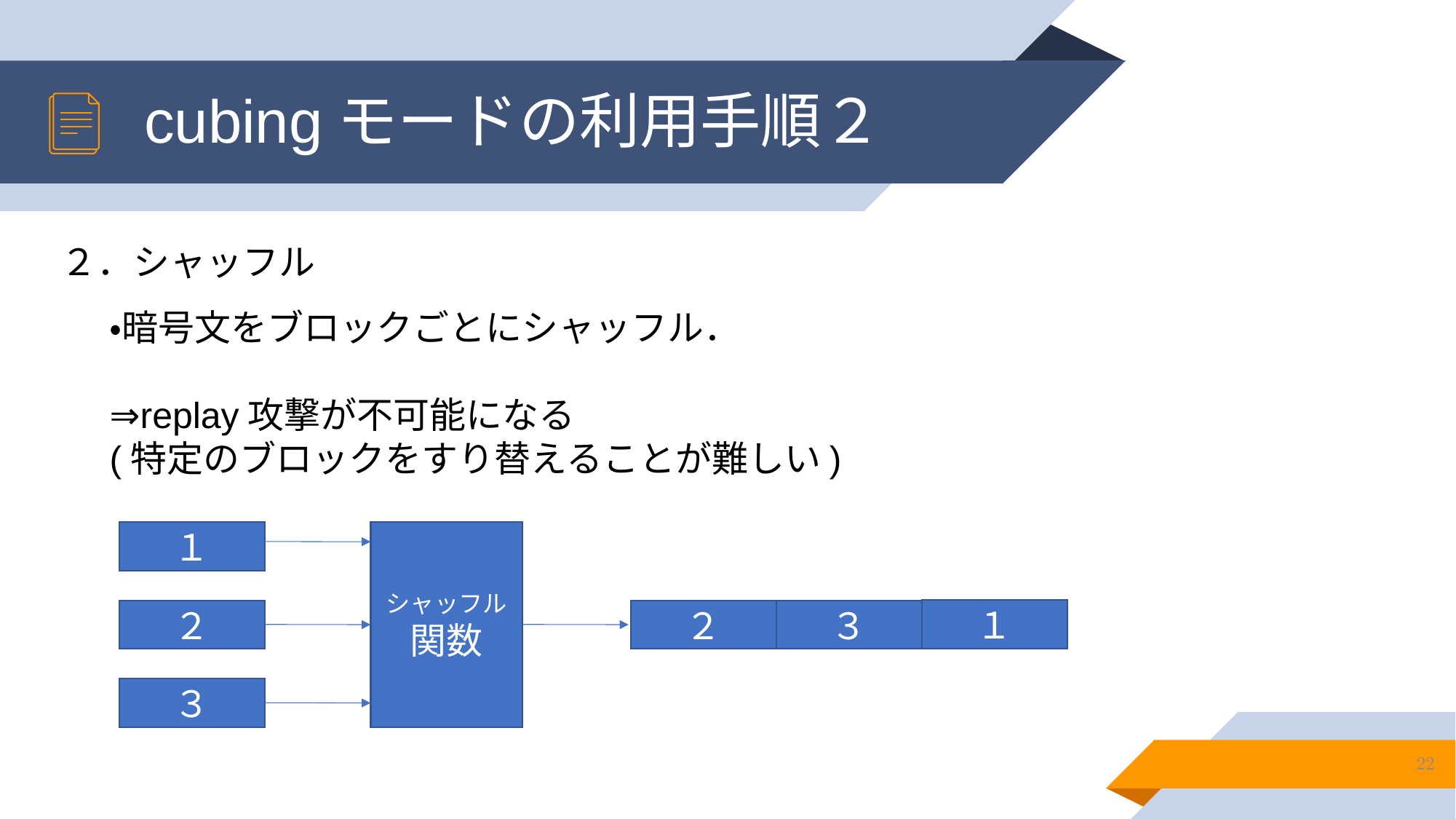

# cubingモードの利用手順２

２．シャッフル
・暗号文をブロックごとにシャッフル．

⇒replay攻撃が不可能になる
(特定のブロックをすり替えることが難しい)
１
シャッフル
関数
１
２
２
３
３
22